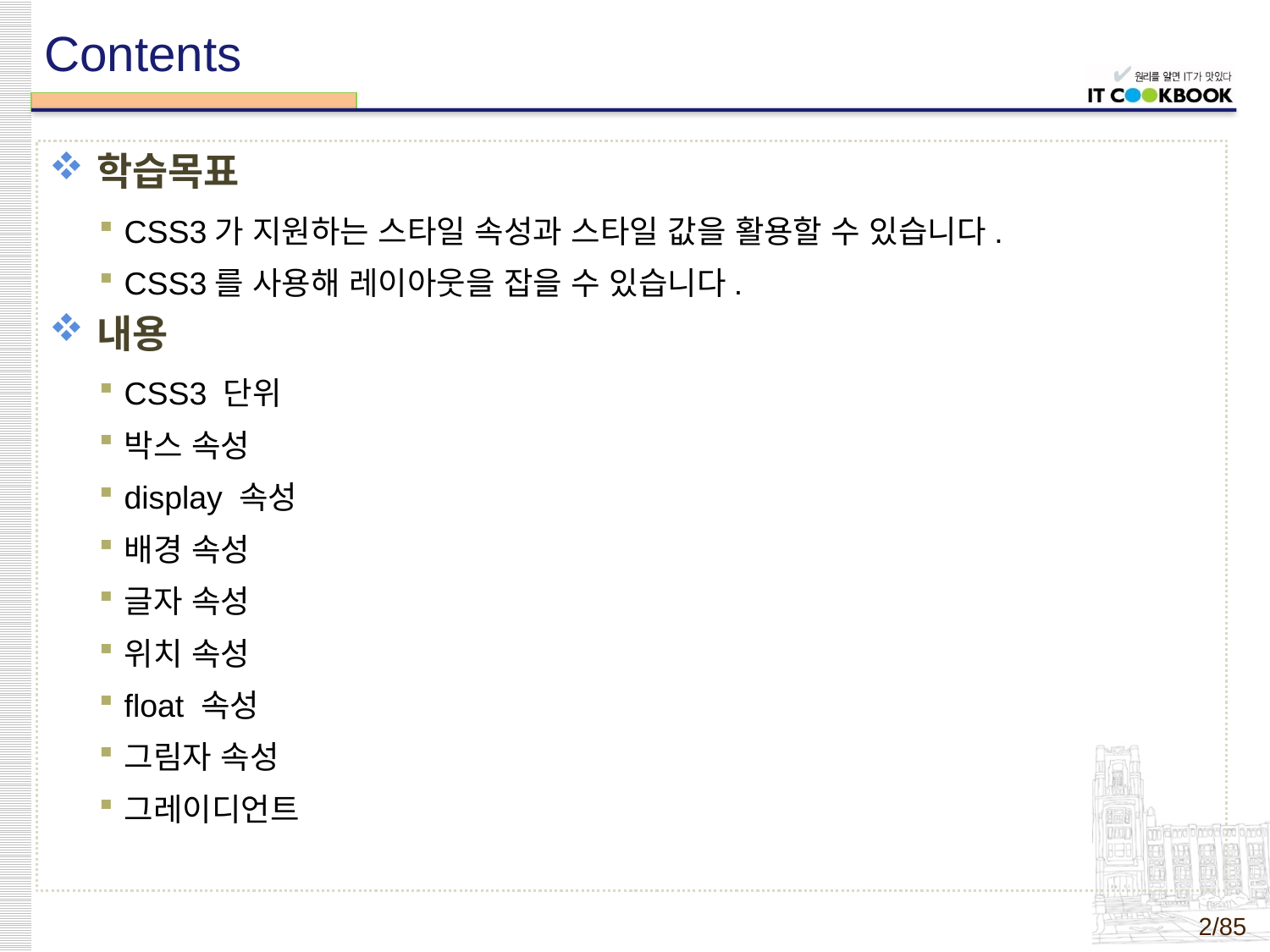

학습목표
CSS3가 지원하는 스타일 속성과 스타일 값을 활용할 수 있습니다.
CSS3를 사용해 레이아웃을 잡을 수 있습니다.
내용
CSS3 단위
박스 속성
display 속성
배경 속성
글자 속성
위치 속성
float 속성
그림자 속성
그레이디언트